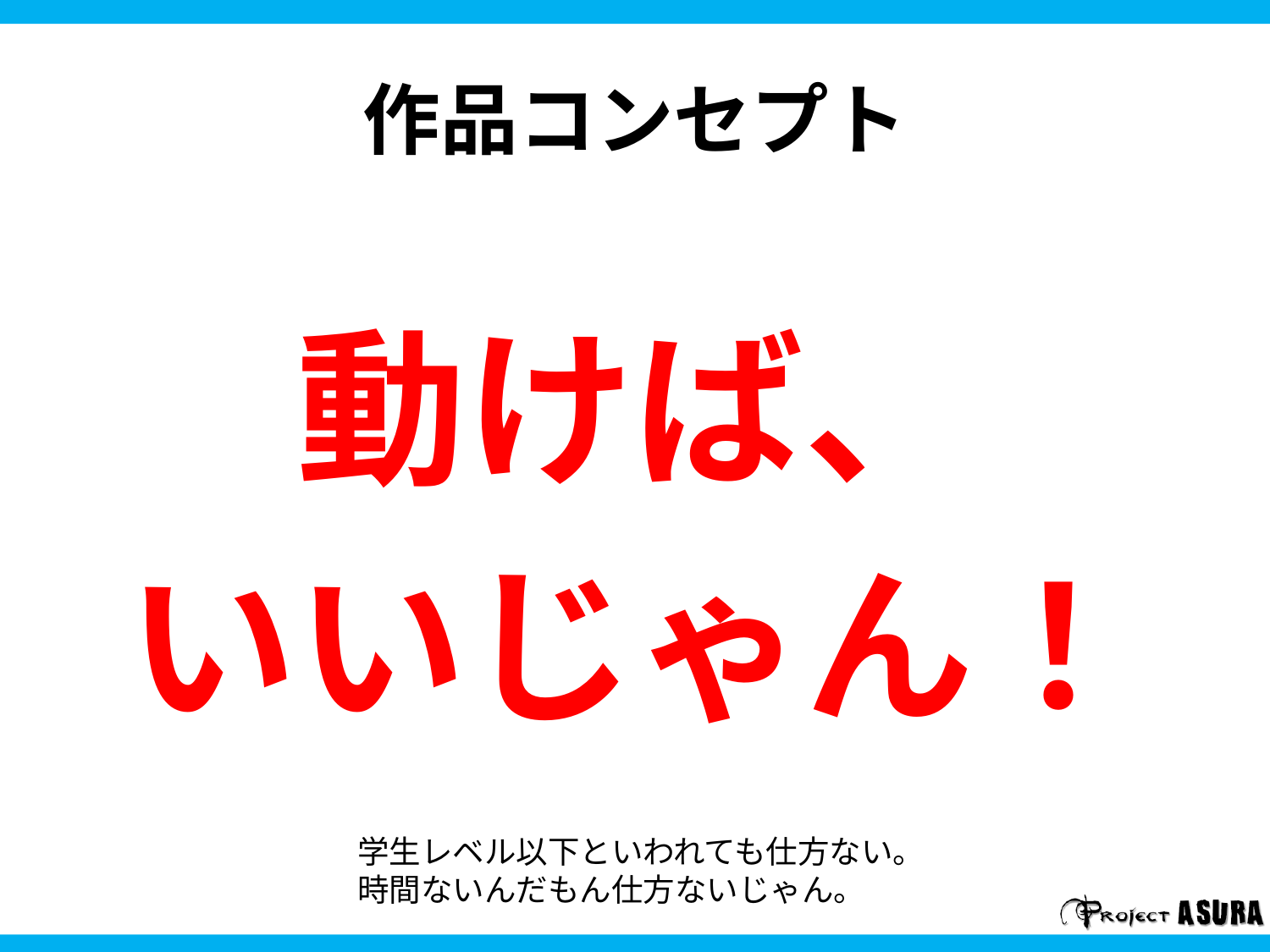

# 作品コンセプト
動けば、
いいじゃん！
学生レベル以下といわれても仕方ない。時間ないんだもん仕方ないじゃん。